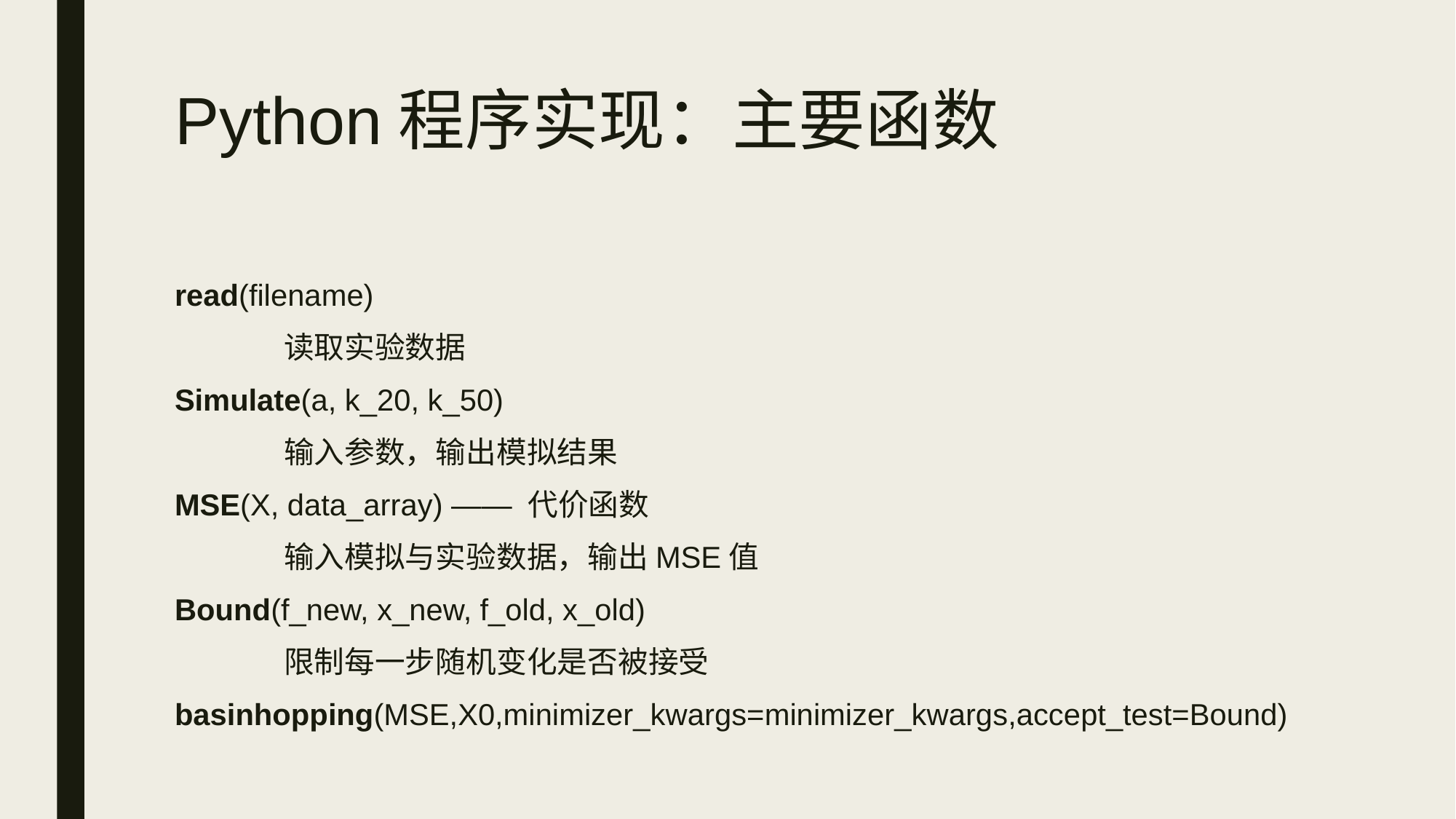

# Python程序实现：主要函数
read(filename)
	读取实验数据
Simulate(a, k_20, k_50)
	输入参数，输出模拟结果
MSE(X, data_array) —— 代价函数
	输入模拟与实验数据，输出MSE值
Bound(f_new, x_new, f_old, x_old)
	限制每一步随机变化是否被接受
basinhopping(MSE,X0,minimizer_kwargs=minimizer_kwargs,accept_test=Bound)